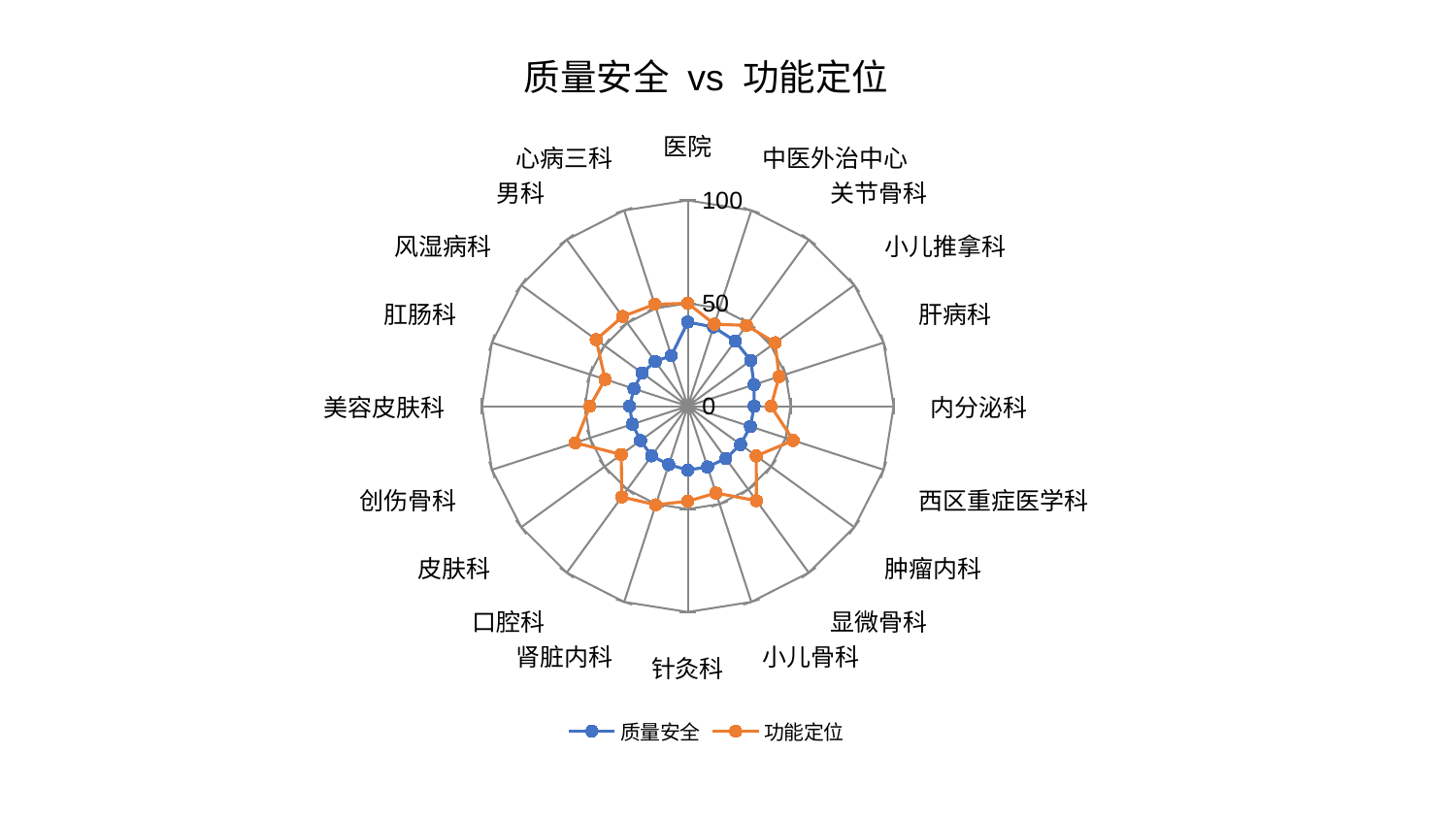

### Chart: 质量安全 vs 功能定位

| Category | 质量安全 | 功能定位 |
|---|---|---|
| 医院 | 40.88118051619231 | 50.00186263095103 |
| 中医外治中心 | 40.43663401332797 | 41.865551265144816 |
| 关节骨科 | 39.19442281096952 | 48.526697585263214 |
| 小儿推拿科 | 37.789039028156495 | 52.46085747225562 |
| 肝病科 | 33.86939743029967 | 46.68287796873101 |
| 内分泌科 | 32.25167530799284 | 40.428951147425444 |
| 西区重症医学科 | 32.00930036349154 | 53.862469650206904 |
| 肿瘤内科 | 31.725017133334745 | 41.1471968225058 |
| 显微骨科 | 31.440281874945534 | 56.756277325144424 |
| 小儿骨科 | 31.078953714639415 | 44.37180012290396 |
| 针灸科 | 31.016212884816035 | 46.19045518228732 |
| 肾脏内科 | 29.861266209374953 | 50.40007874242254 |
| 口腔科 | 29.84863951627377 | 54.52455588290122 |
| 皮肤科 | 28.398808952392194 | 39.94476220149845 |
| 创伤骨科 | 28.298146401657817 | 57.50060288014087 |
| 美容皮肤科 | 28.28053008594543 | 47.53572194957631 |
| 肛肠科 | 27.485194178685738 | 42.21748043391687 |
| 风湿病科 | 27.473837702317905 | 55.006595114196514 |
| 男科 | 26.899296674633156 | 53.87252448495614 |
| 心病三科 | 25.84317487111884 | 52.033410022266985 |
6